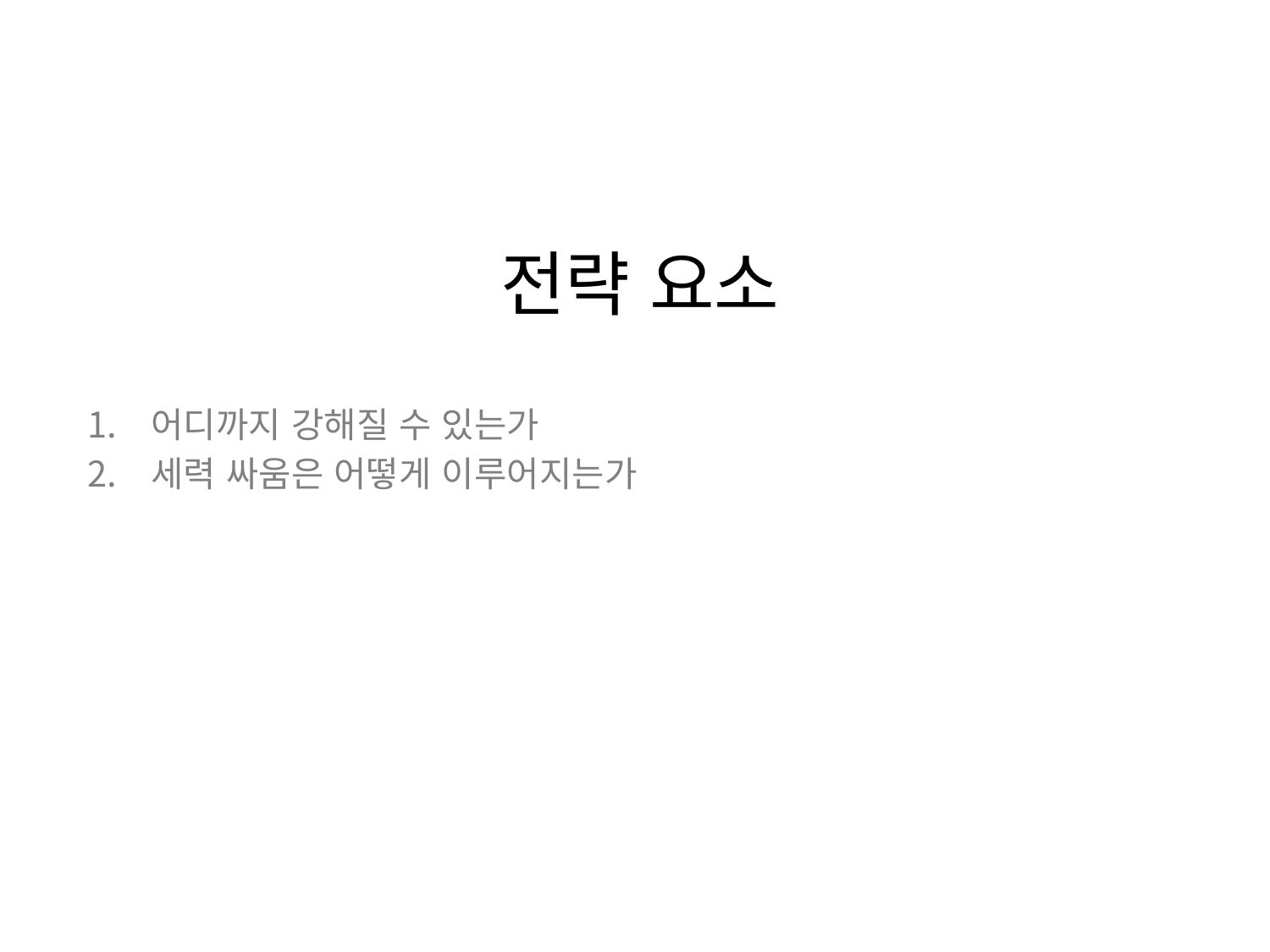

# 전략 요소
어디까지 강해질 수 있는가
세력 싸움은 어떻게 이루어지는가